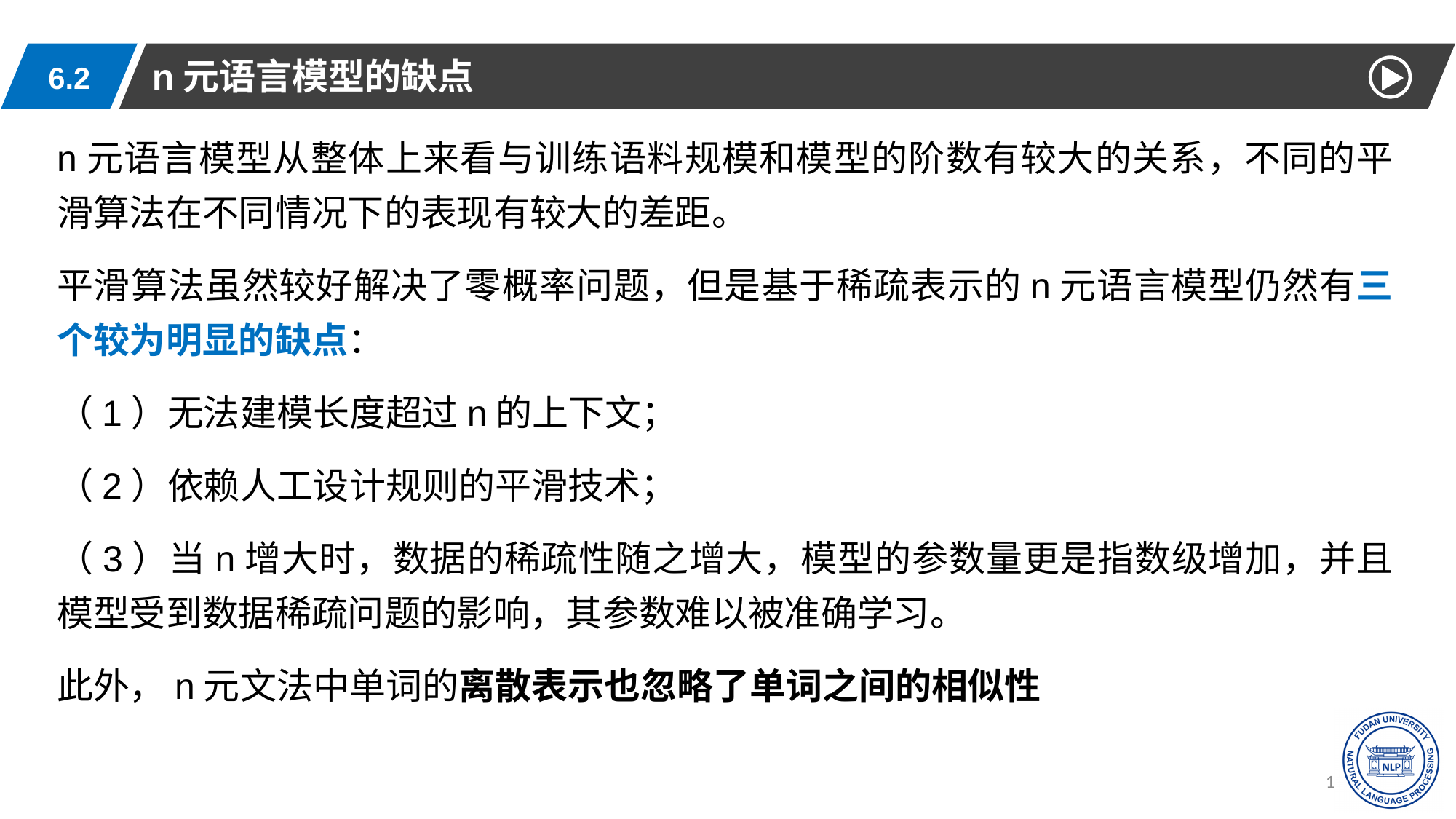

n元语言模型的缺点
6.2

n元语言模型从整体上来看与训练语料规模和模型的阶数有较大的关系，不同的平滑算法在不同情况下的表现有较大的差距。
平滑算法虽然较好解决了零概率问题，但是基于稀疏表示的n元语言模型仍然有三个较为明显的缺点：
（1）无法建模长度超过n的上下文；
（2）依赖人工设计规则的平滑技术；
（3）当n增大时，数据的稀疏性随之增大，模型的参数量更是指数级增加，并且模型受到数据稀疏问题的影响，其参数难以被准确学习。
此外，n元文法中单词的离散表示也忽略了单词之间的相似性
19